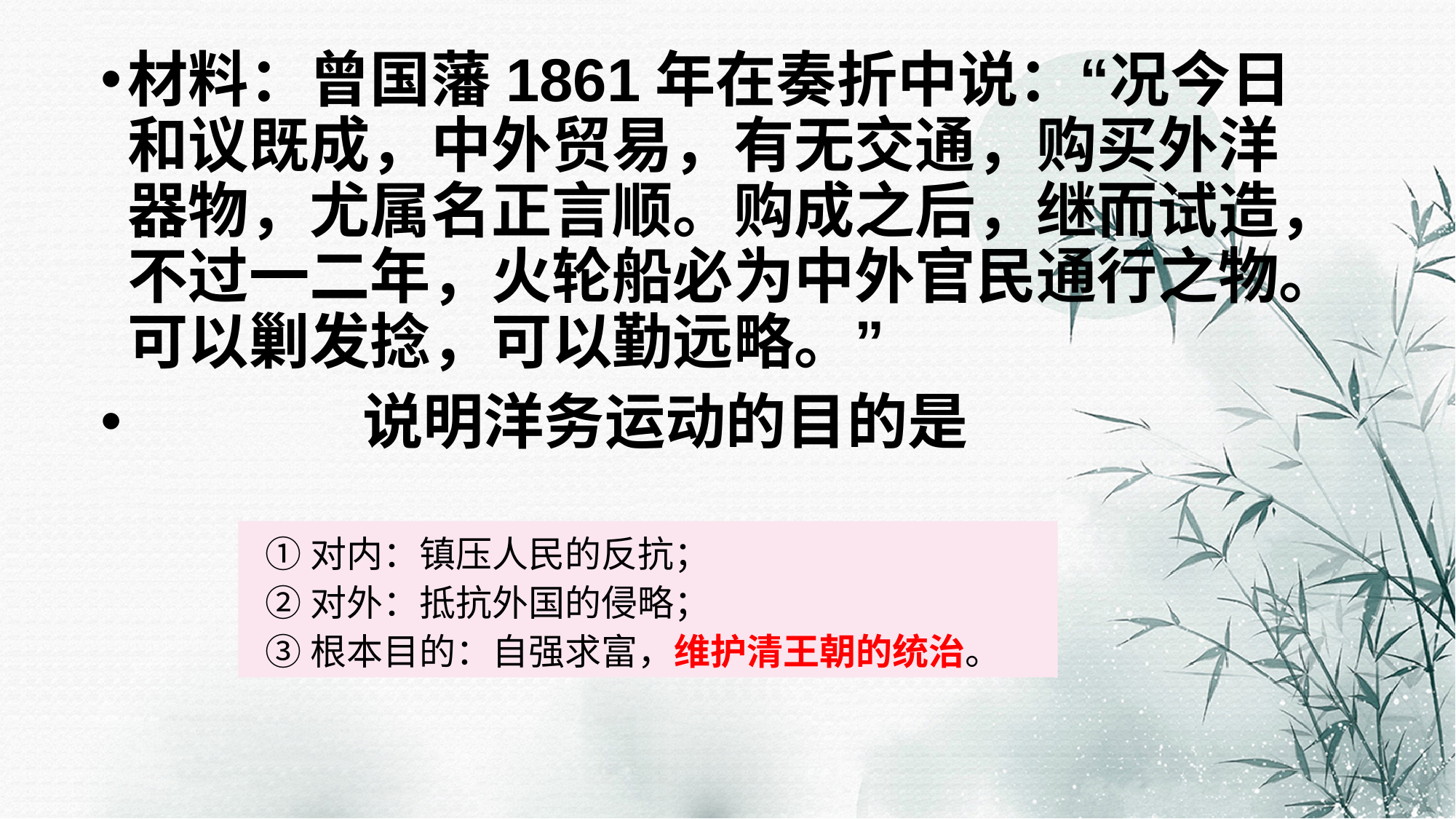

材料：曾国藩1861年在奏折中说：“况今日和议既成，中外贸易，有无交通，购买外洋器物，尤属名正言顺。购成之后，继而试造，不过一二年，火轮船必为中外官民通行之物。可以剿发捻，可以勤远略。”
             说明洋务运动的目的是
#
  ①对内：镇压人民的反抗；
  ②对外：抵抗外国的侵略；
  ③根本目的：自强求富，维护清王朝的统治。